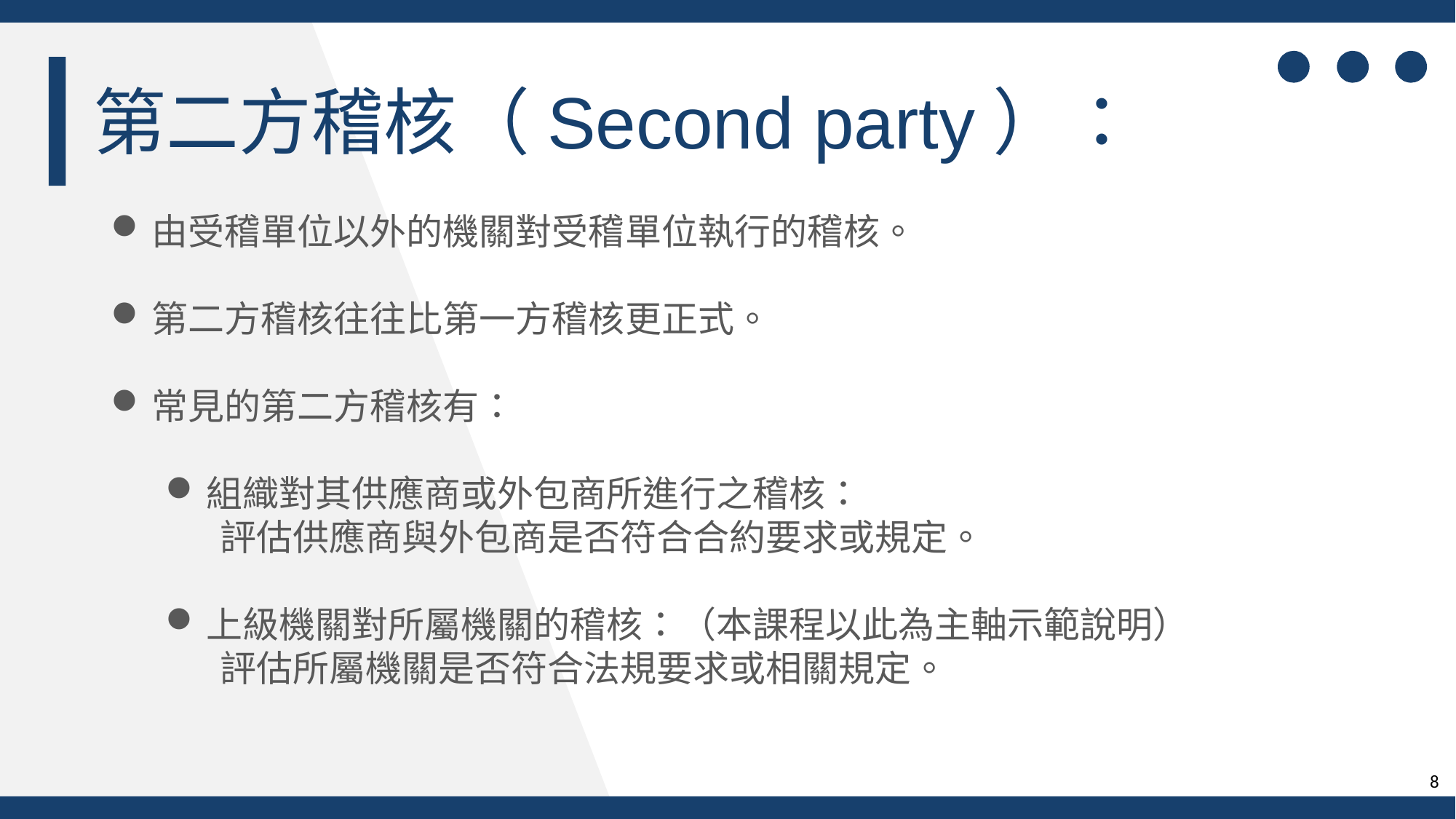

第二方稽核（Second party）：
由受稽單位以外的機關對受稽單位執行的稽核。

第二方稽核往往比第一方稽核更正式。

常見的第二方稽核有：

組織對其供應商或外包商所進行之稽核：
評估供應商與外包商是否符合合約要求或規定。

上級機關對所屬機關的稽核：（本課程以此為主軸示範說明）
評估所屬機關是否符合法規要求或相關規定。